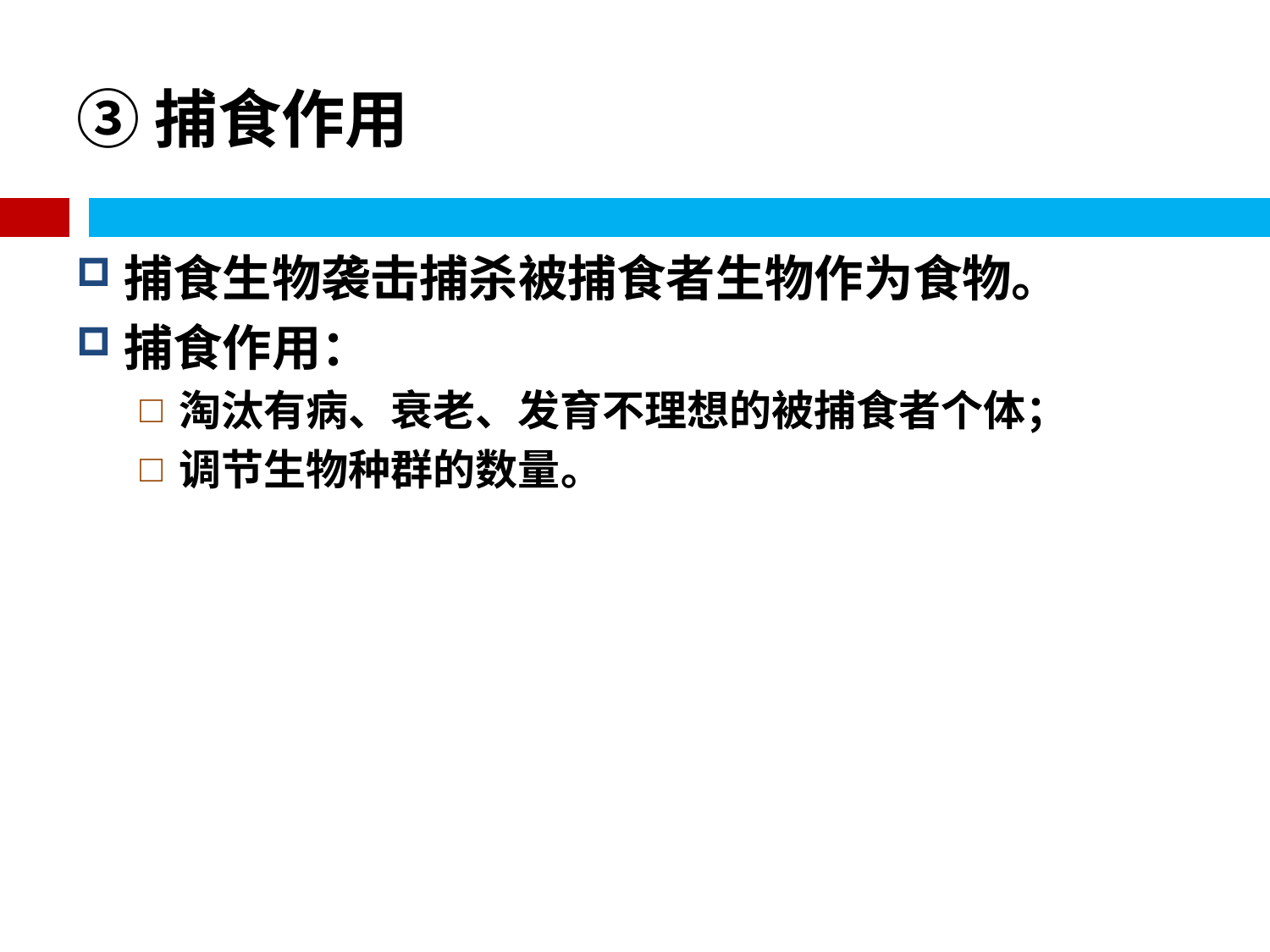

# ③捕食作用
捕食生物袭击捕杀被捕食者生物作为食物。
捕食作用：
淘汰有病、衰老、发育不理想的被捕食者个体；
调节生物种群的数量。